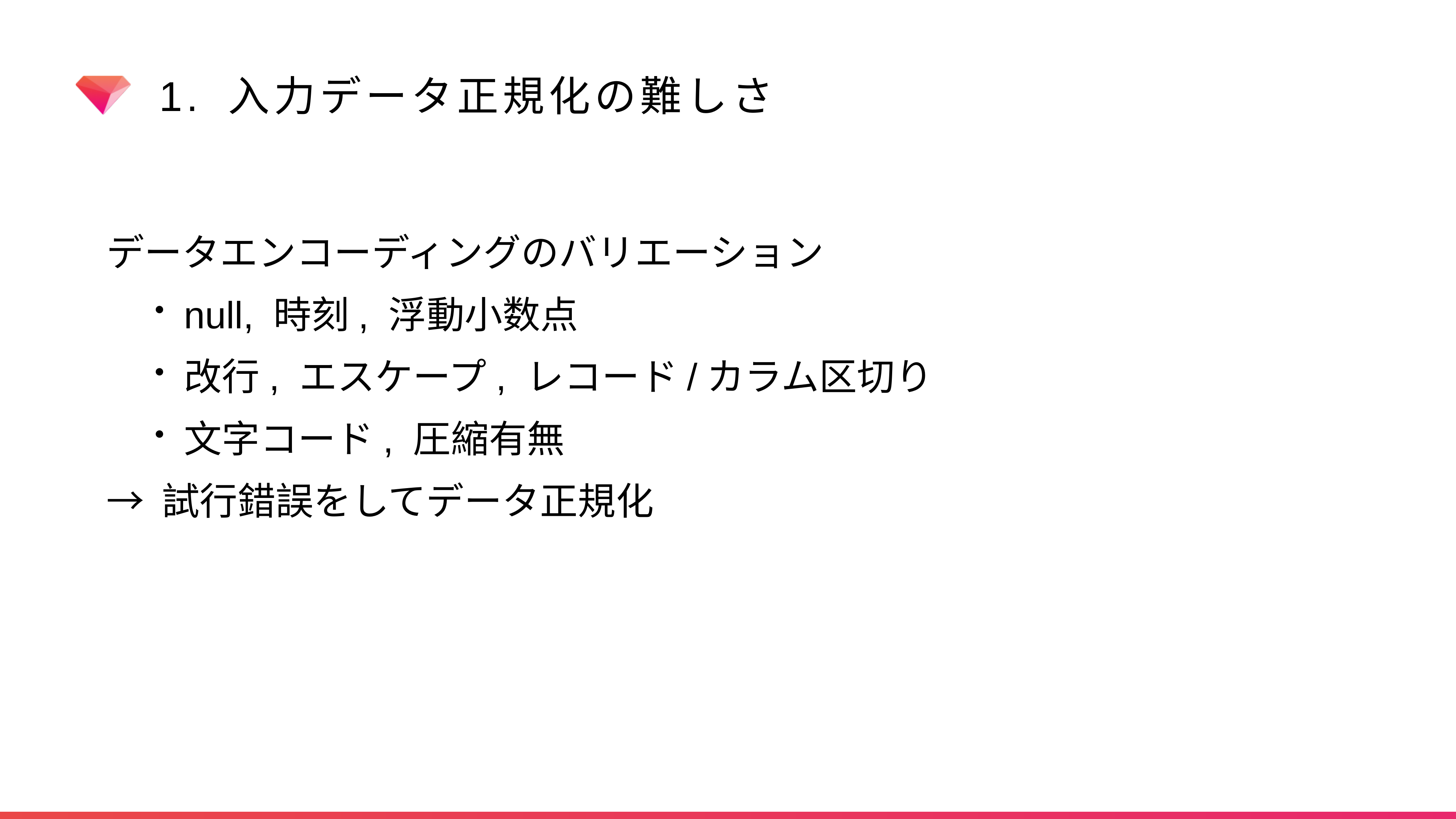

# 1. 入力データ正規化の難しさ

データエンコーディングのバリエーション
null, 時刻, 浮動小数点
改行, エスケープ, レコード/カラム区切り
文字コード, 圧縮有無
→ 試行錯誤をしてデータ正規化
22